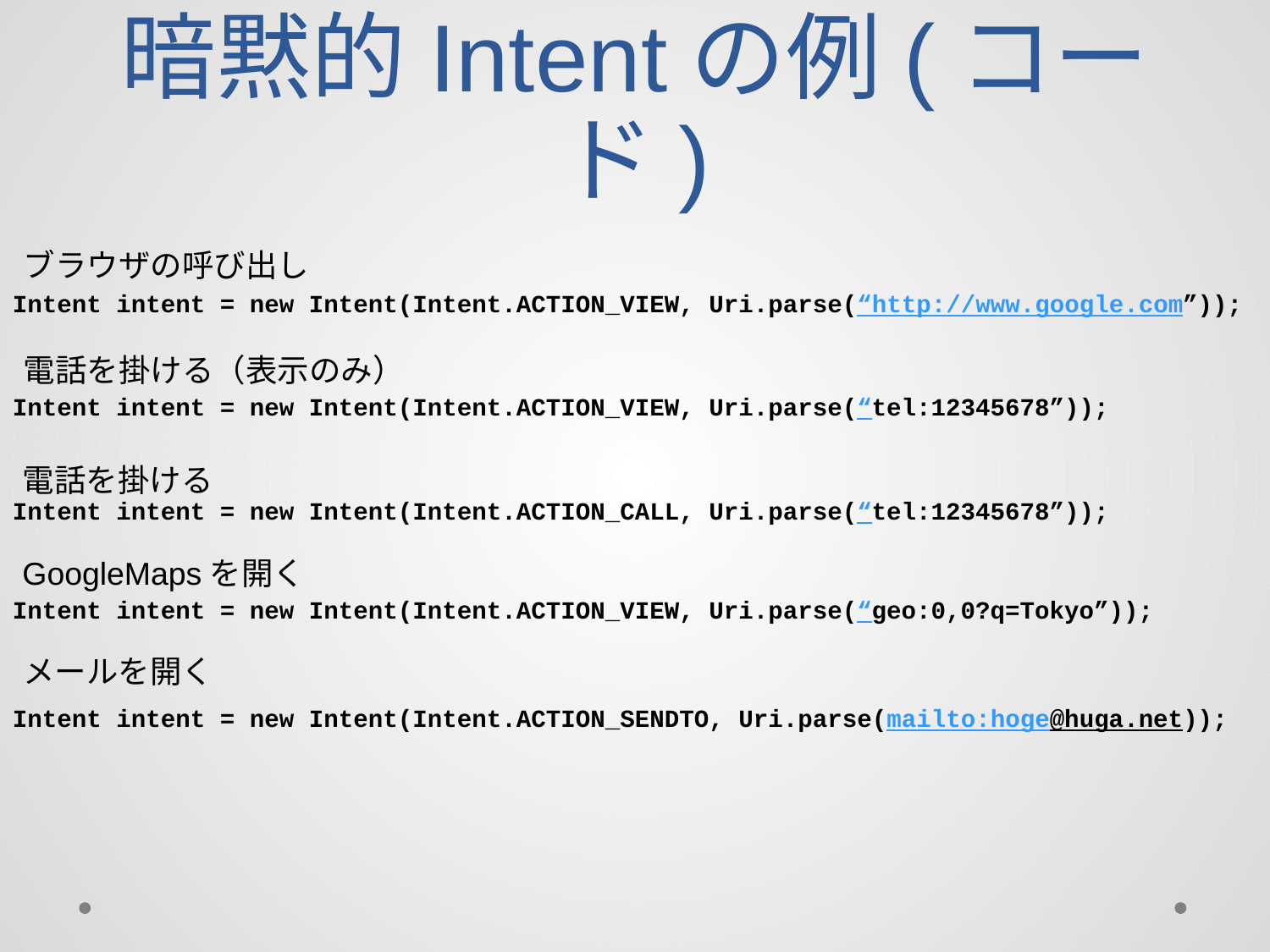

# 暗黙的Intentの例(コード)
ブラウザの呼び出し
Intent intent = new Intent(Intent.ACTION_VIEW, Uri.parse(“http://www.google.com”));
電話を掛ける（表示のみ）
Intent intent = new Intent(Intent.ACTION_VIEW, Uri.parse(“tel:12345678”));
電話を掛ける
Intent intent = new Intent(Intent.ACTION_CALL, Uri.parse(“tel:12345678”));
GoogleMapsを開く
Intent intent = new Intent(Intent.ACTION_VIEW, Uri.parse(“geo:0,0?q=Tokyo”));
メールを開く
Intent intent = new Intent(Intent.ACTION_SENDTO, Uri.parse(mailto:hoge@huga.net));